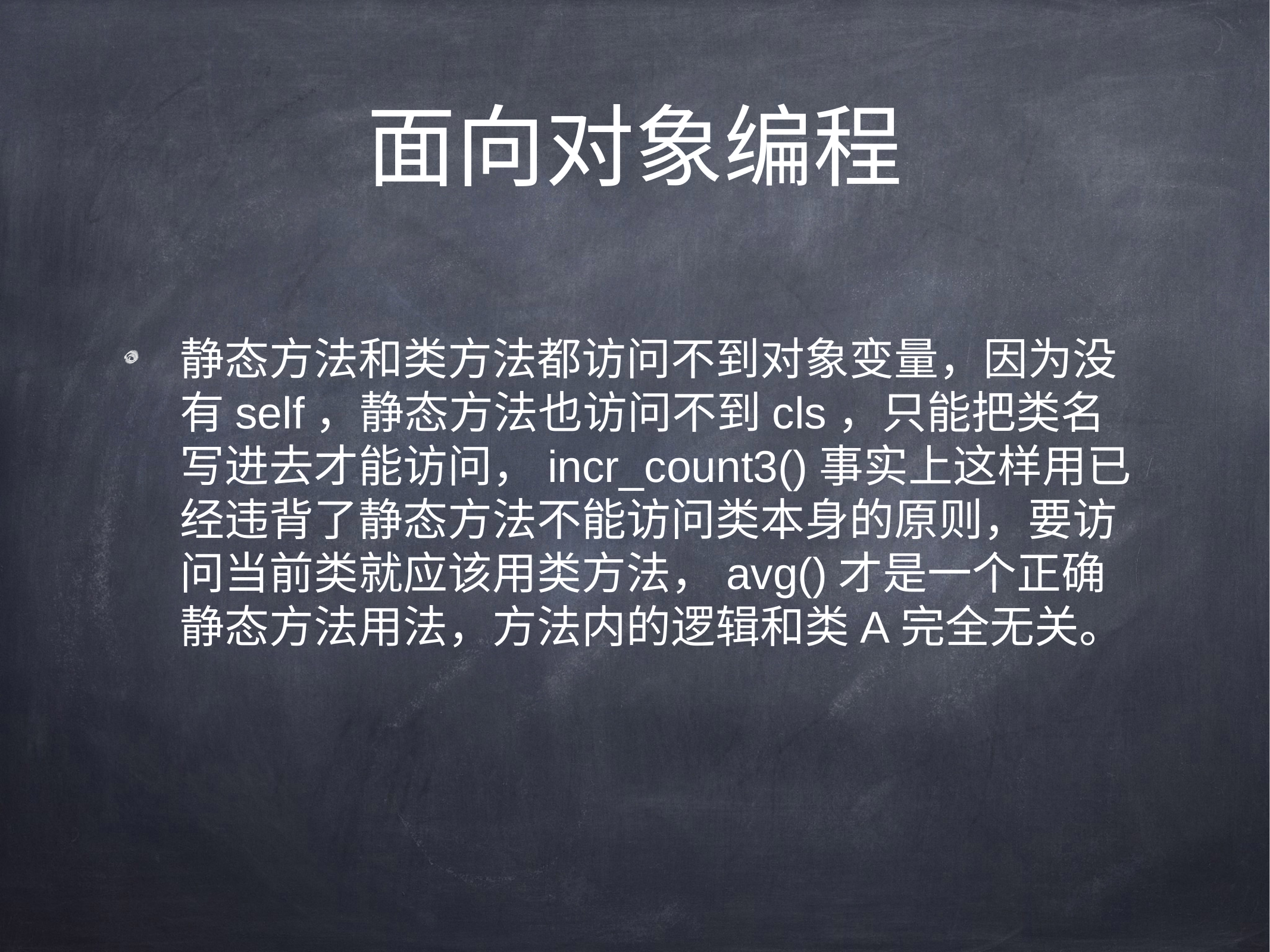

# 面向对象编程
静态方法和类方法都访问不到对象变量，因为没有self，静态方法也访问不到cls，只能把类名写进去才能访问，incr_count3()事实上这样用已经违背了静态方法不能访问类本身的原则，要访问当前类就应该用类方法，avg()才是一个正确静态方法用法，方法内的逻辑和类A完全无关。